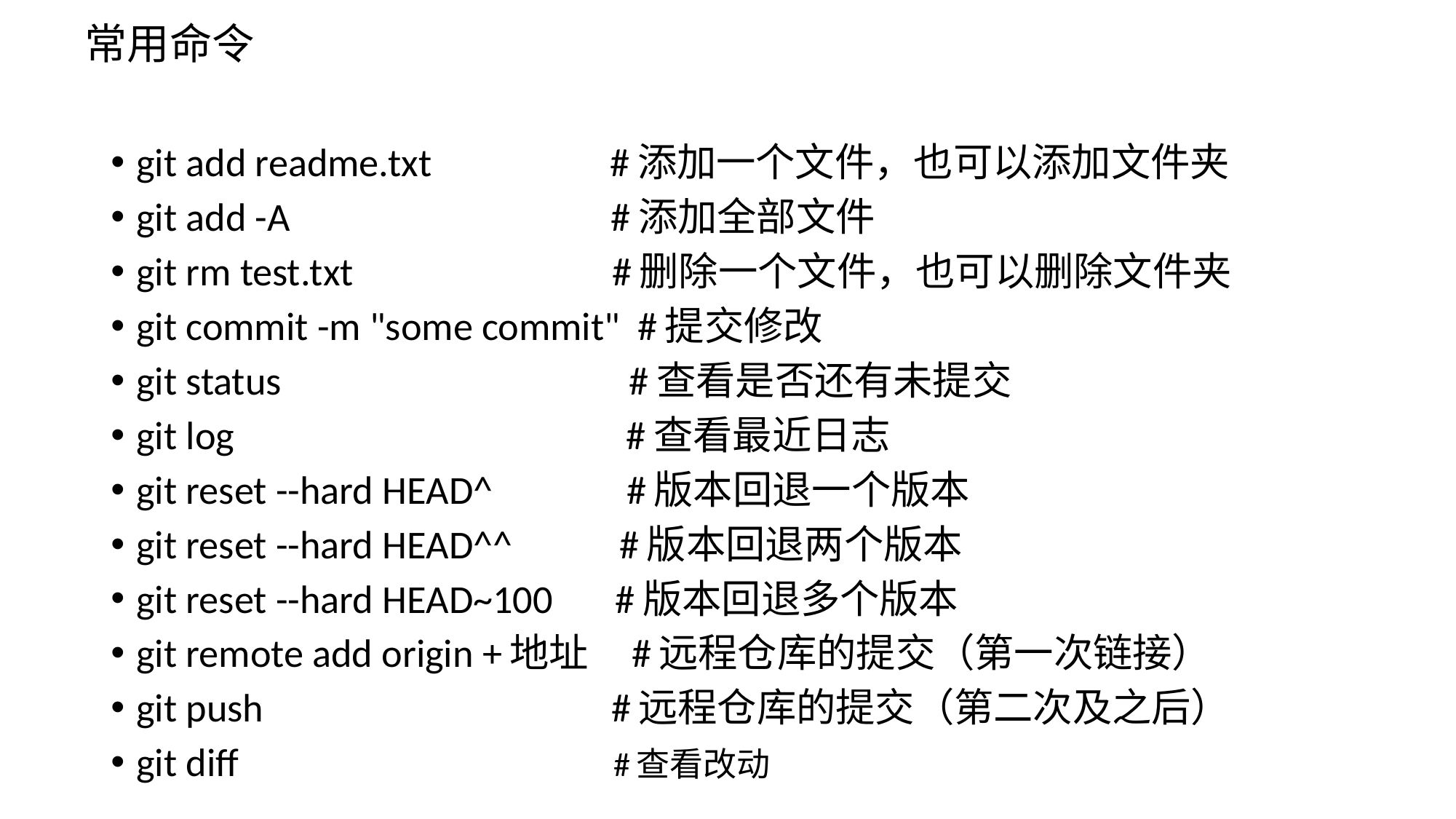

常用命令

git add readme.txt                    #添加一个文件，也可以添加文件夹
git add -A                                    #添加全部文件
git rm test.txt                             #删除一个文件，也可以删除文件夹
git commit -m "some commit"  #提交修改
git status                                       #查看是否还有未提交
git log                                            #查看最近日志
git reset --hard HEAD^               #版本回退一个版本
git reset --hard HEAD^^            #版本回退两个版本
git reset --hard HEAD~100       #版本回退多个版本
git remote add origin +地址    #远程仓库的提交（第一次链接）
git push                                       #远程仓库的提交（第二次及之后）
git diff                                          #查看改动